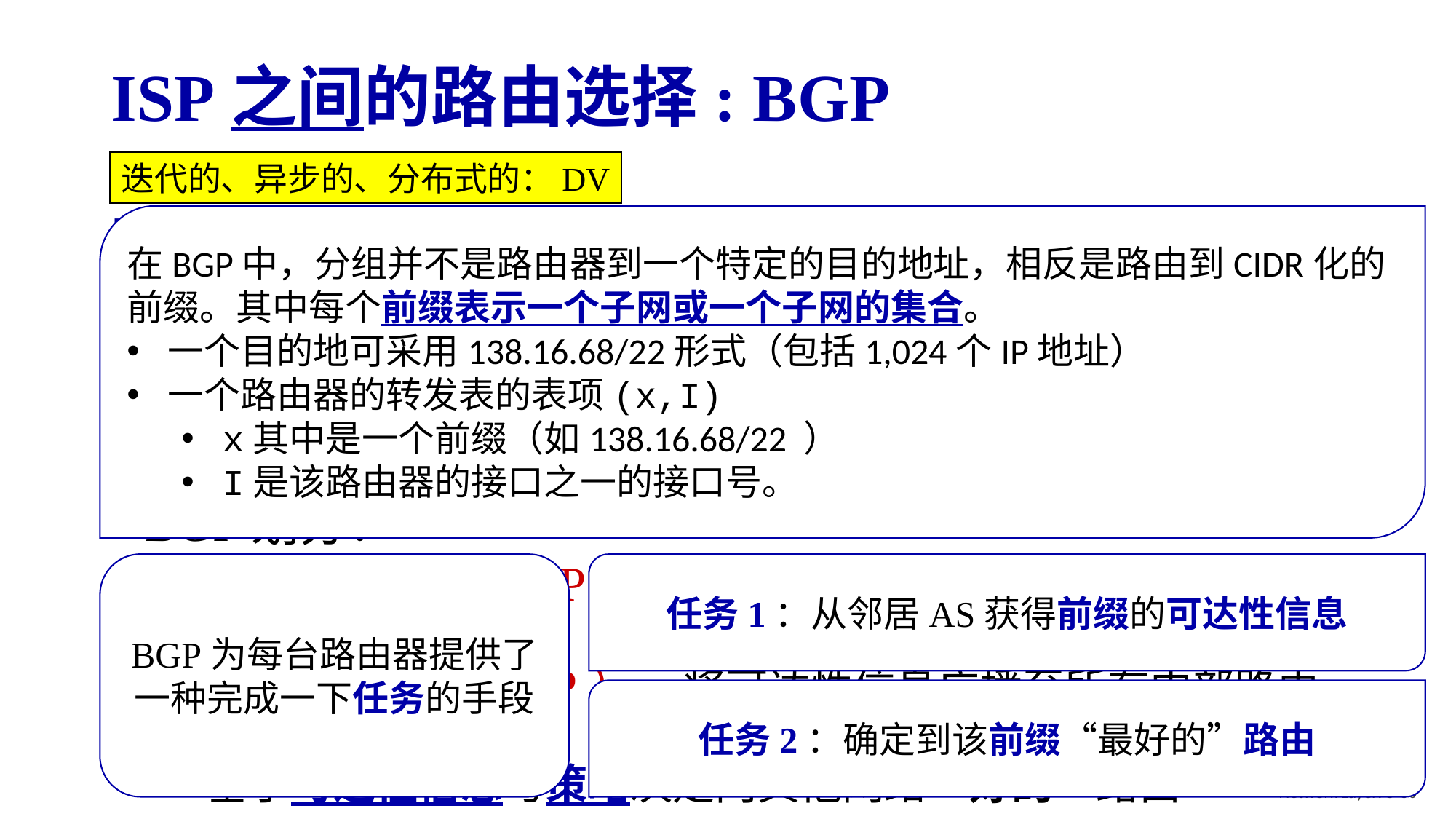

# ISP之间的路由选择: BGP
迭代的、异步的、分布式的：DV
BGP (Border Gateway Protocol) 边界网关协议
“黏合”因特网中数以千记的ISP
AS通信必须运行相同的AS间路由选择协议
分组并非路由至给定目的地址，而是CIDR化的前缀（子网）
允许AS向因特网其他AS广播其存在以及其可达的子网
BGP划分：
eBGP（外部BGP）: 从邻居ASes获取子网的可达性信息；
iBGP（内部BGP）: 将可达性信息广播至所有内部路由器。
基于可达性信息与策略决定向其他网络“好的”路由
在BGP中，分组并不是路由器到一个特定的目的地址，相反是路由到CIDR化的前缀。其中每个前缀表示一个子网或一个子网的集合。
一个目的地可采用138.16.68/22形式（包括1,024个IP地址）
一个路由器的转发表的表项(x,I)
x其中是一个前缀（如138.16.68/22 ）
I是该路由器的接口之一的接口号。
BGP为每台路由器提供了一种完成一下任务的手段
任务1：从邻居AS获得前缀的可达性信息
任务2：确定到该前缀“最好的”路由
Network Layer: 5-60